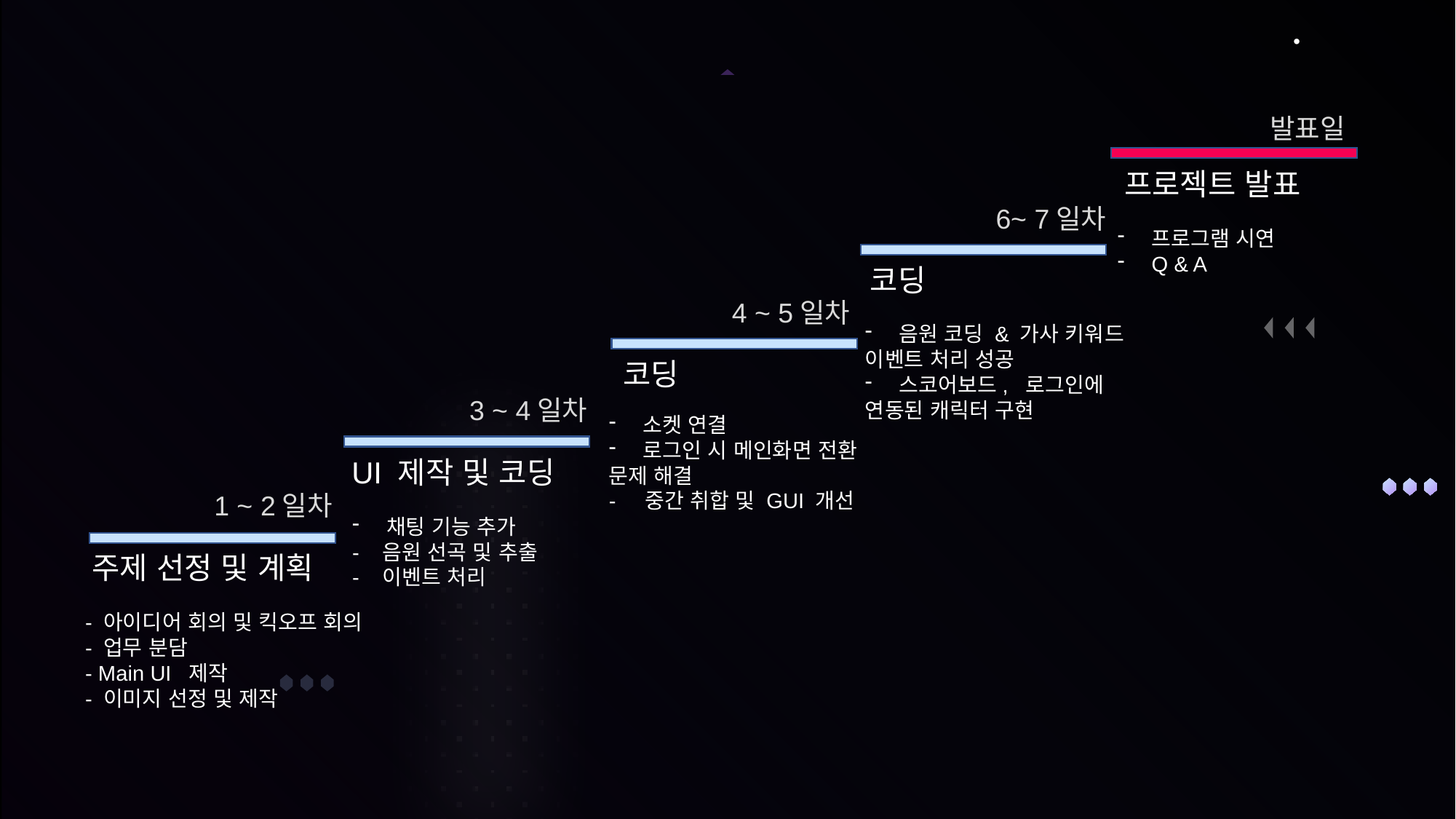

2. 프로젝트 일정
		 DROP THE BEAT 							 DROP THE BEAT
//

	발표일

프로젝트 발표
	6~ 7일차
프로그램 시연
Q & A

코딩
	4 ~ 5일차
음원 코딩 & 가사 키워드
이벤트 처리 성공
스코어보드,  로그인에
연동된 캐릭터 구현

코딩
3 ~ 4일차
소켓 연결
로그인 시 메인화면 전환
문제 해결
-    중간 취합 및 GUI 개선

UI 제작 및 코딩

	1 ~ 2일차
채팅 기능 추가
-   음원 선곡 및 추출
-   이벤트 처리

주제 선정 및 계획
- 아이디어 회의 및 킥오프 회의
- 업무 분담
- Main UI  제작
- 이미지 선정 및 제작